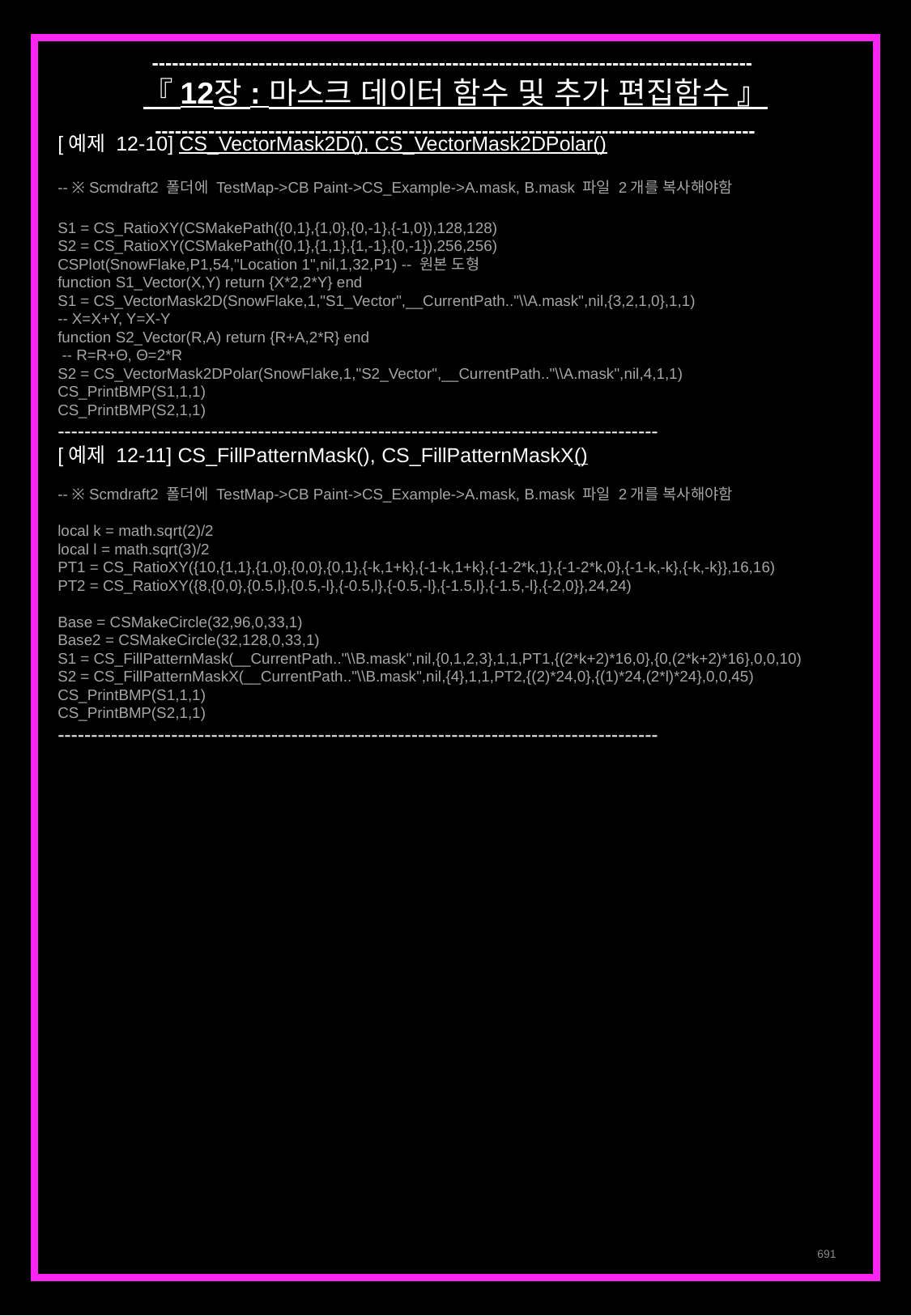

------------------------------------------------------------------------------------------
『 12장 : 마스크 데이터 함수 및 추가 편집함수 』
------------------------------------------------------------------------------------------
[예제 12-10] CS_VectorMask2D(), CS_VectorMask2DPolar()

-- ※ Scmdraft2 폴더에 TestMap->CB Paint->CS_Example->A.mask, B.mask 파일 2개를 복사해야함

S1 = CS_RatioXY(CSMakePath({0,1},{1,0},{0,-1},{-1,0}),128,128)
S2 = CS_RatioXY(CSMakePath({0,1},{1,1},{1,-1},{0,-1}),256,256)
CSPlot(SnowFlake,P1,54,"Location 1",nil,1,32,P1) -- 원본 도형
function S1_Vector(X,Y) return {X*2,2*Y} end
S1 = CS_VectorMask2D(SnowFlake,1,"S1_Vector",__CurrentPath.."\\A.mask",nil,{3,2,1,0},1,1)
-- X=X+Y, Y=X-Y
function S2_Vector(R,A) return {R+A,2*R} end
 -- R=R+Θ, Θ=2*R
S2 = CS_VectorMask2DPolar(SnowFlake,1,"S2_Vector",__CurrentPath.."\\A.mask",nil,4,1,1)
CS_PrintBMP(S1,1,1)
CS_PrintBMP(S2,1,1)
------------------------------------------------------------------------------------------
[예제 12-11] CS_FillPatternMask(), CS_FillPatternMaskX()

-- ※ Scmdraft2 폴더에 TestMap->CB Paint->CS_Example->A.mask, B.mask 파일 2개를 복사해야함

local k = math.sqrt(2)/2
local l = math.sqrt(3)/2
PT1 = CS_RatioXY({10,{1,1},{1,0},{0,0},{0,1},{-k,1+k},{-1-k,1+k},{-1-2*k,1},{-1-2*k,0},{-1-k,-k},{-k,-k}},16,16)
PT2 = CS_RatioXY({8,{0,0},{0.5,l},{0.5,-l},{-0.5,l},{-0.5,-l},{-1.5,l},{-1.5,-l},{-2,0}},24,24)

Base = CSMakeCircle(32,96,0,33,1)
Base2 = CSMakeCircle(32,128,0,33,1)
S1 = CS_FillPatternMask(__CurrentPath.."\\B.mask",nil,{0,1,2,3},1,1,PT1,{(2*k+2)*16,0},{0,(2*k+2)*16},0,0,10)
S2 = CS_FillPatternMaskX(__CurrentPath.."\\B.mask",nil,{4},1,1,PT2,{(2)*24,0},{(1)*24,(2*l)*24},0,0,45)
CS_PrintBMP(S1,1,1)
CS_PrintBMP(S2,1,1)
------------------------------------------------------------------------------------------

691